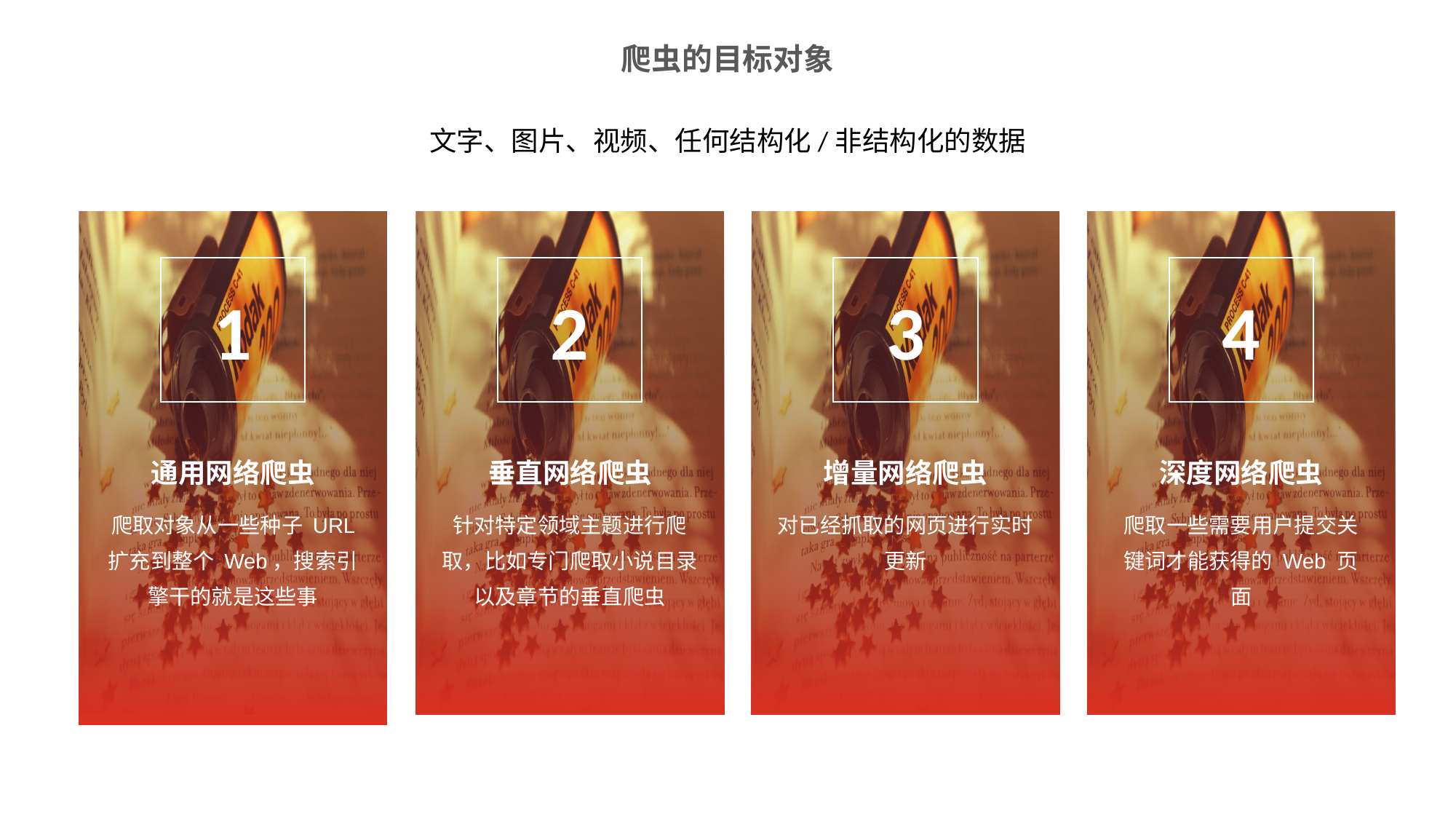

爬虫的目标对象
文字、图片、视频、任何结构化/非结构化的数据

1
2
3
4
通用网络爬虫
爬取对象从一些种子 URL 扩充到整个 Web，搜索引擎干的就是这些事
垂直网络爬虫
针对特定领域主题进行爬取，比如专门爬取小说目录以及章节的垂直爬虫
增量网络爬虫
对已经抓取的网页进行实时更新
深度网络爬虫
爬取一些需要用户提交关键词才能获得的 Web 页面